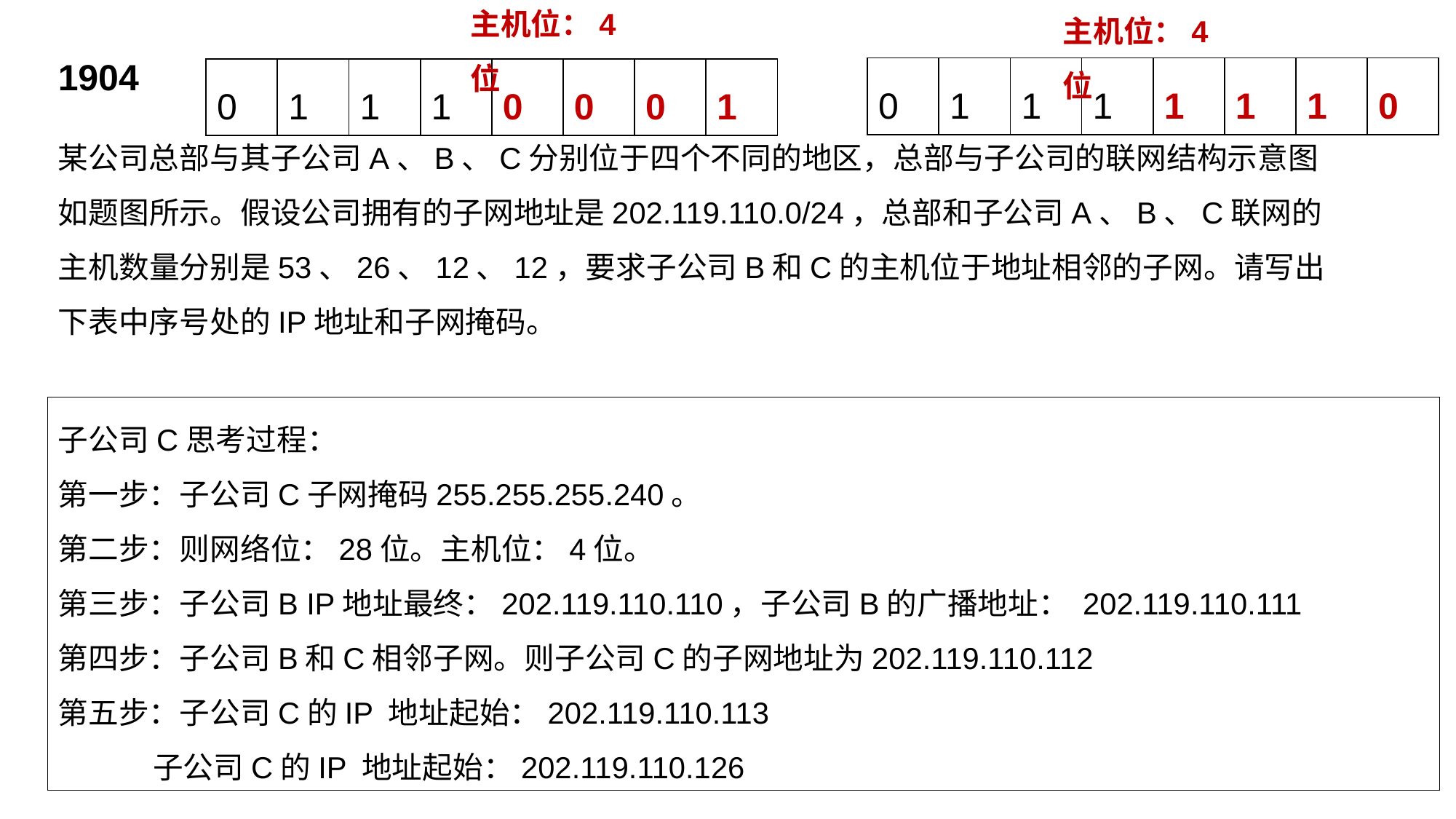

主机位：4位
主机位：4位
1904
| 0 | 1 | 1 | 1 | 1 | 1 | 1 | 0 |
| --- | --- | --- | --- | --- | --- | --- | --- |
| 0 | 1 | 1 | 1 | 0 | 0 | 0 | 1 |
| --- | --- | --- | --- | --- | --- | --- | --- |
某公司总部与其子公司A、B、C分别位于四个不同的地区，总部与子公司的联网结构示意图如题图所示。假设公司拥有的子网地址是202.119.110.0/24，总部和子公司A、B、C联网的主机数量分别是53、26、12、12，要求子公司B和C的主机位于地址相邻的子网。请写出下表中序号处的IP地址和子网掩码。
子公司C思考过程：
第一步：子公司C子网掩码255.255.255.240。
第二步：则网络位：28位。主机位：4位。
第三步：子公司B IP地址最终：202.119.110.110，子公司B的广播地址： 202.119.110.111
第四步：子公司B和C相邻子网。则子公司C的子网地址为202.119.110.112
第五步：子公司C的IP 地址起始：202.119.110.113
             子公司C的IP 地址起始：202.119.110.126